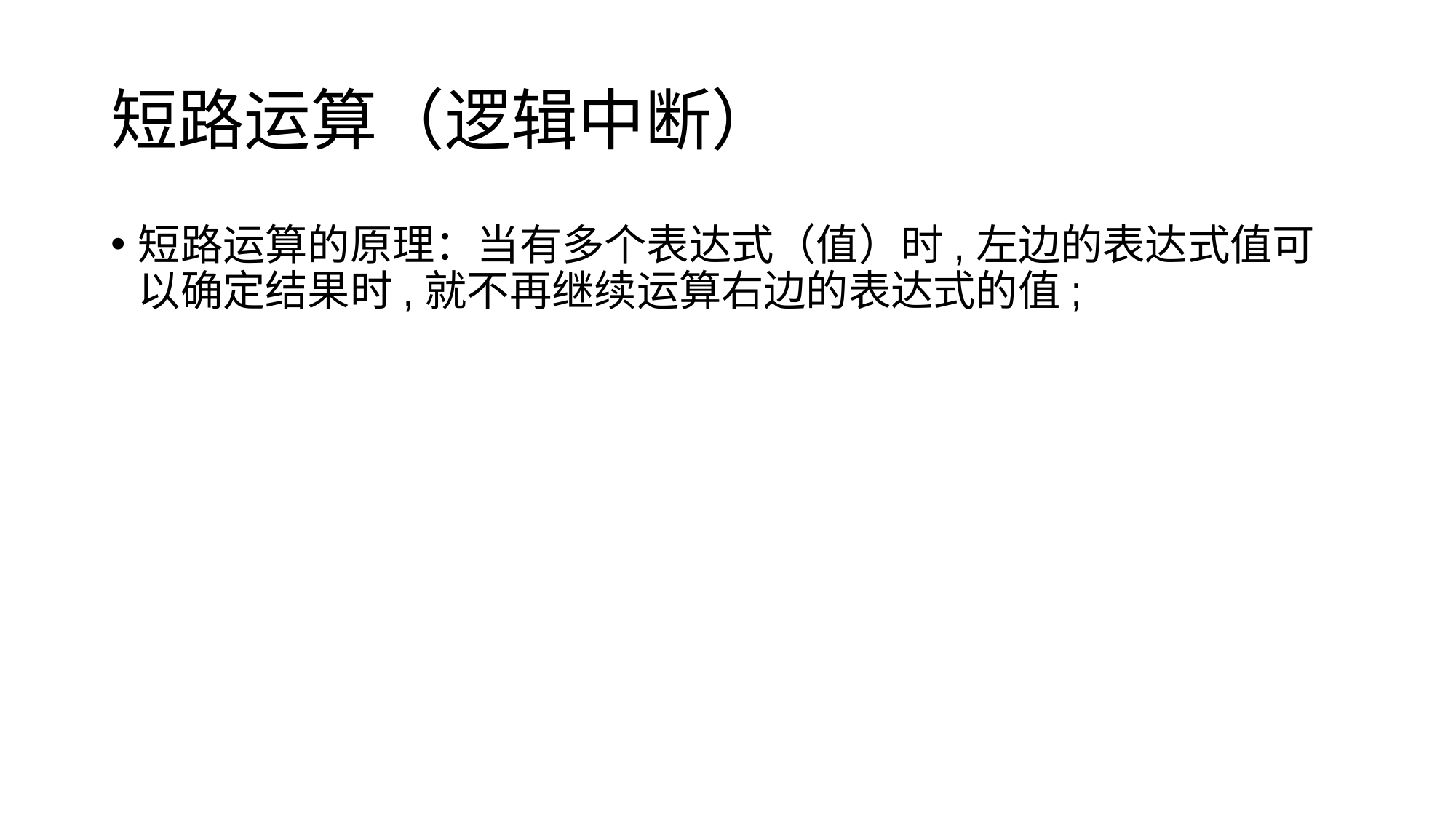

# 短路运算（逻辑中断）
短路运算的原理：当有多个表达式（值）时,左边的表达式值可以确定结果时,就不再继续运算右边的表达式的值;